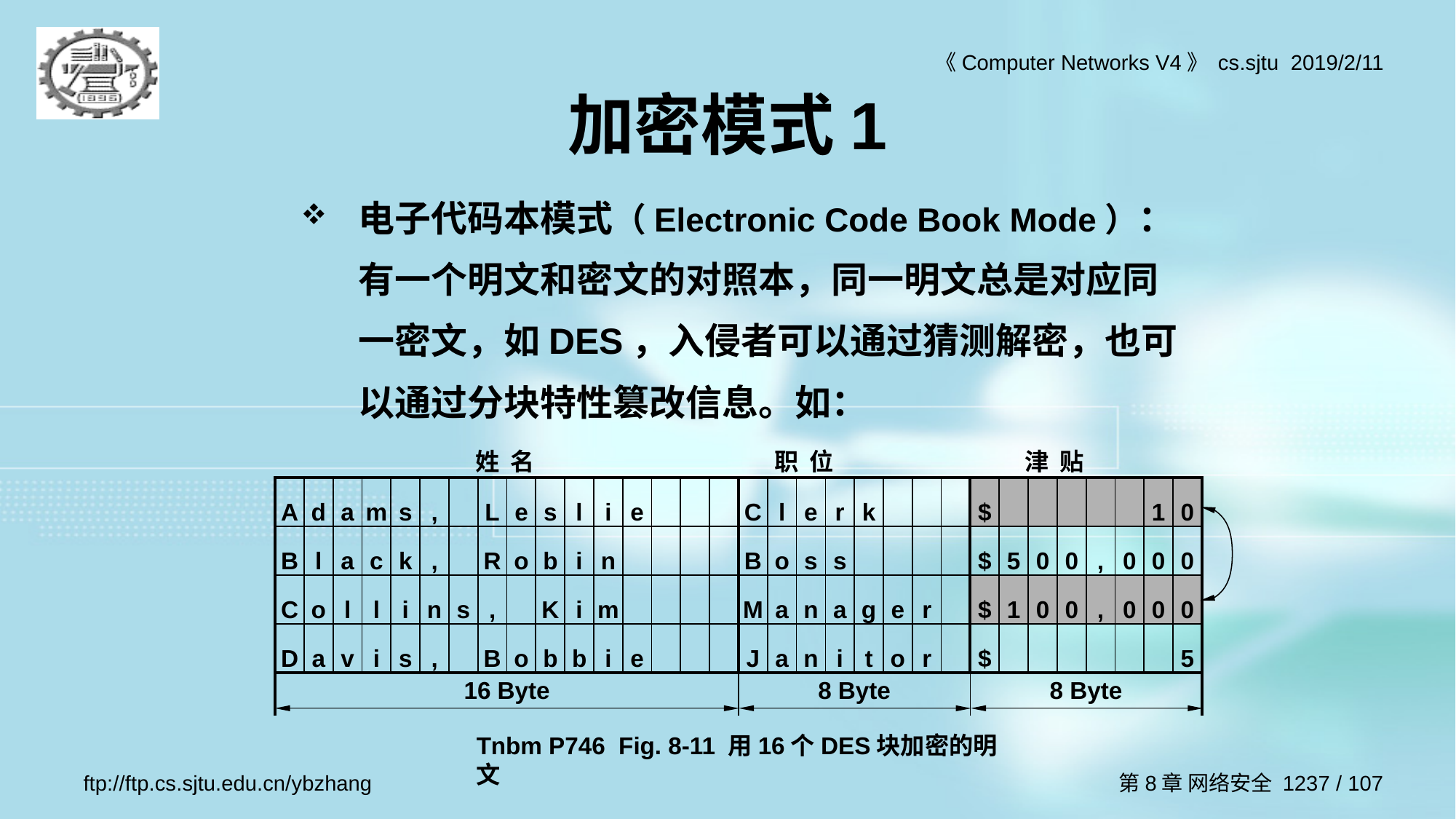

# 加密模式1
电子代码本模式（Electronic Code Book Mode）：有一个明文和密文的对照本，同一明文总是对应同一密文，如DES，入侵者可以通过猜测解密，也可以通过分块特性篡改信息。如：
姓  名                                            职  位                                   津  贴
| A | d | a | m | s | , |  | L | e | s | l | i | e |  |  |  | C | l | e | r | k |  |  |  | $ |  |  |  |  |  | 1 | 0 |
| --- | --- | --- | --- | --- | --- | --- | --- | --- | --- | --- | --- | --- | --- | --- | --- | --- | --- | --- | --- | --- | --- | --- | --- | --- | --- | --- | --- | --- | --- | --- | --- |
| B | l | a | c | k | , |  | R | o | b | i | n |  |  |  |  | B | o | s | s |  |  |  |  | $ | 5 | 0 | 0 | , | 0 | 0 | 0 |
| C | o | l | l | i | n | s | , |  | K | i | m |  |  |  |  | M | a | n | a | g | e | r |  | $ | 1 | 0 | 0 | , | 0 | 0 | 0 |
| D | a | v | i | s | , |  | B | o | b | b | i | e |  |  |  | J | a | n | i | t | o | r |  | $ |  |  |  |  |  |  | 5 |
| 16 Byte |  |  |  |  |  |  |  |  |  |  |  |  |  |  |  | 8 Byte |  |  |  |  |  |  |  | 8 Byte |  |  |  |  |  |  |  |

Tnbm P746  Fig. 8-11 用16个DES块加密的明文